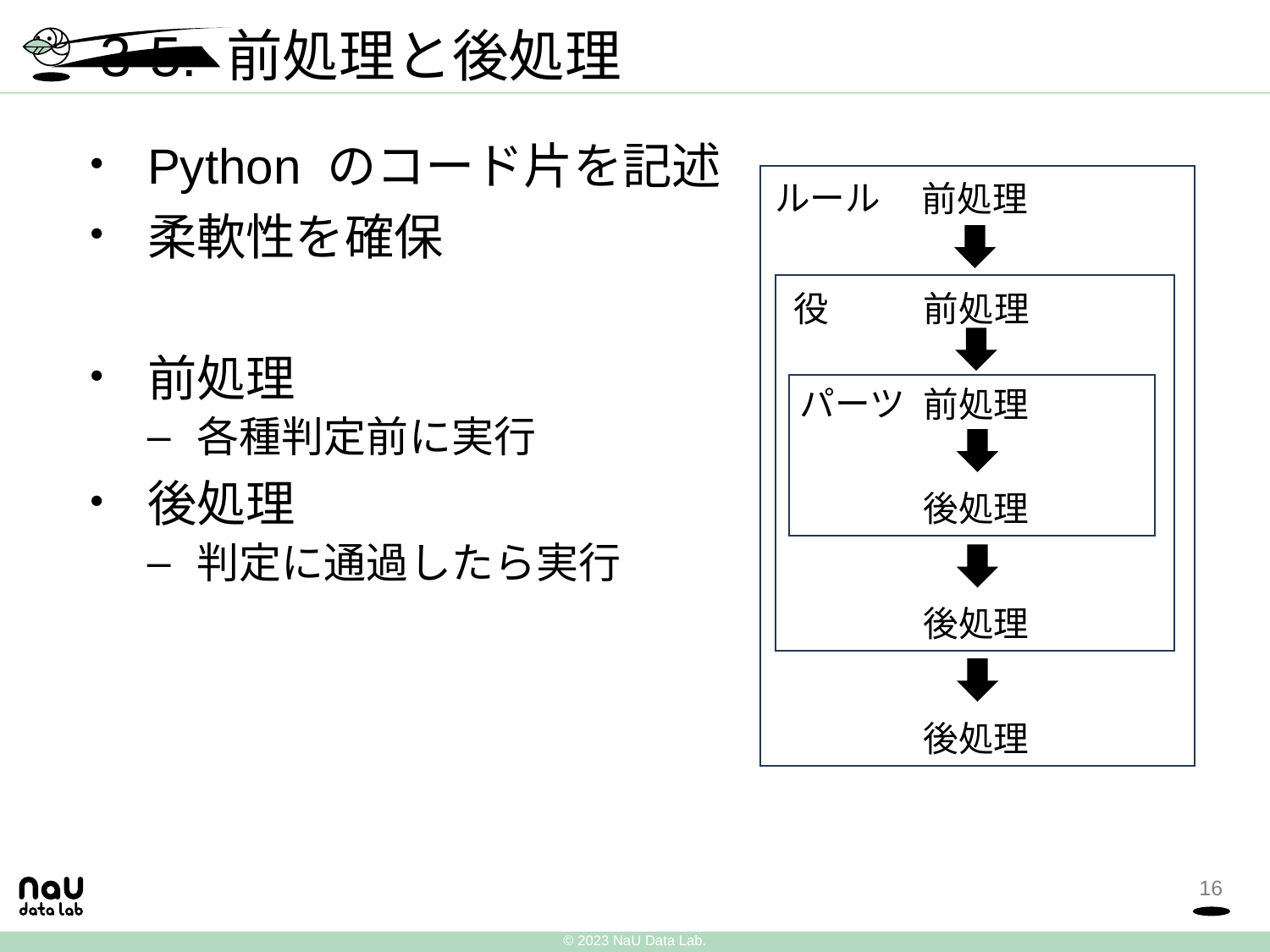

# 3-5. 前処理と後処理
Python のコード片を記述
柔軟性を確保

前処理
各種判定前に実行
後処理
判定に通過したら実行

ルール
前処理

役
前処理

パーツ
前処理

後処理

後処理

後処理